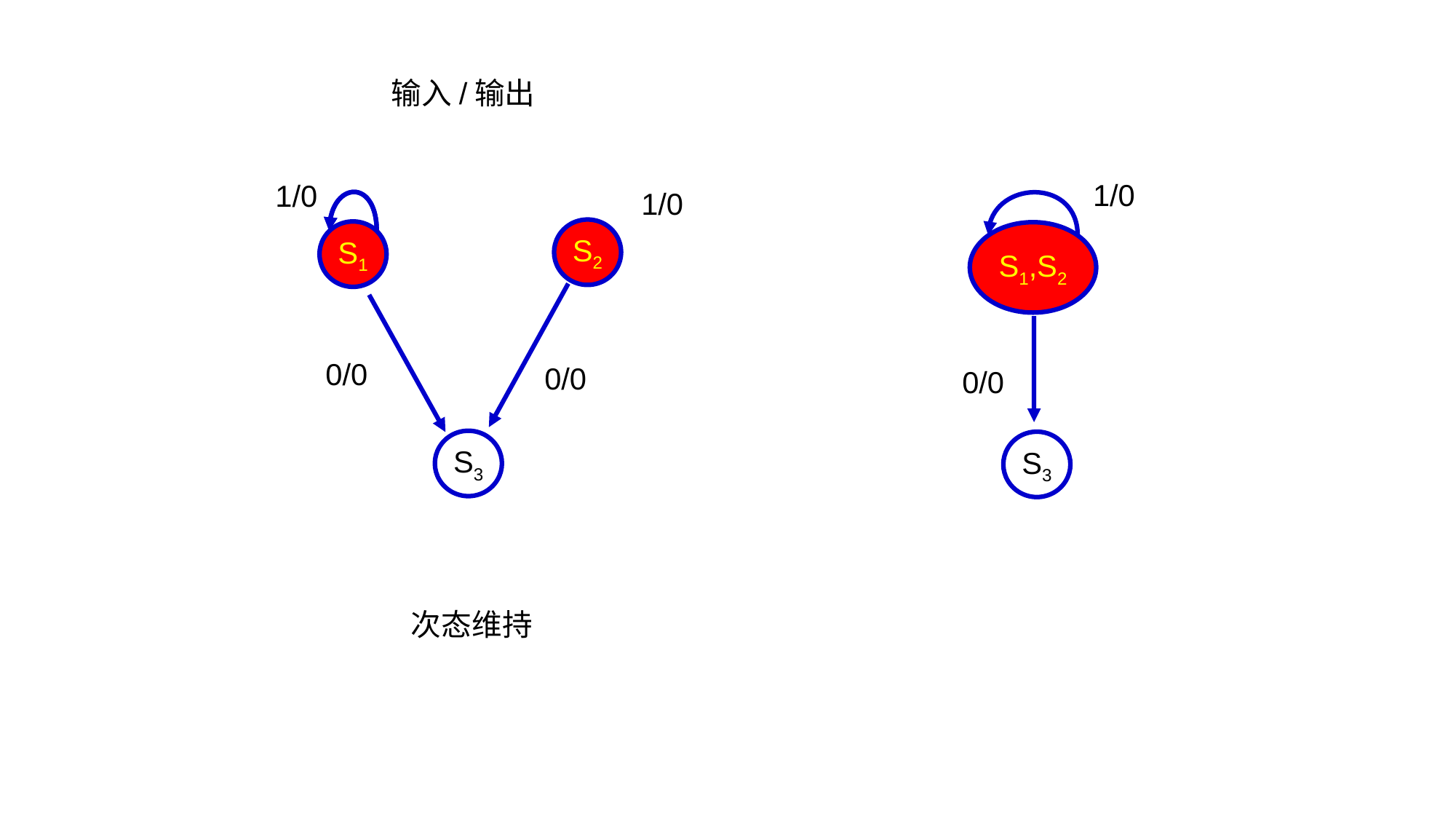

输入/输出
1/0
S1,S2

0/0
S3
1/0
1/0
S2
S1

0/0

0/0
S3
次态维持